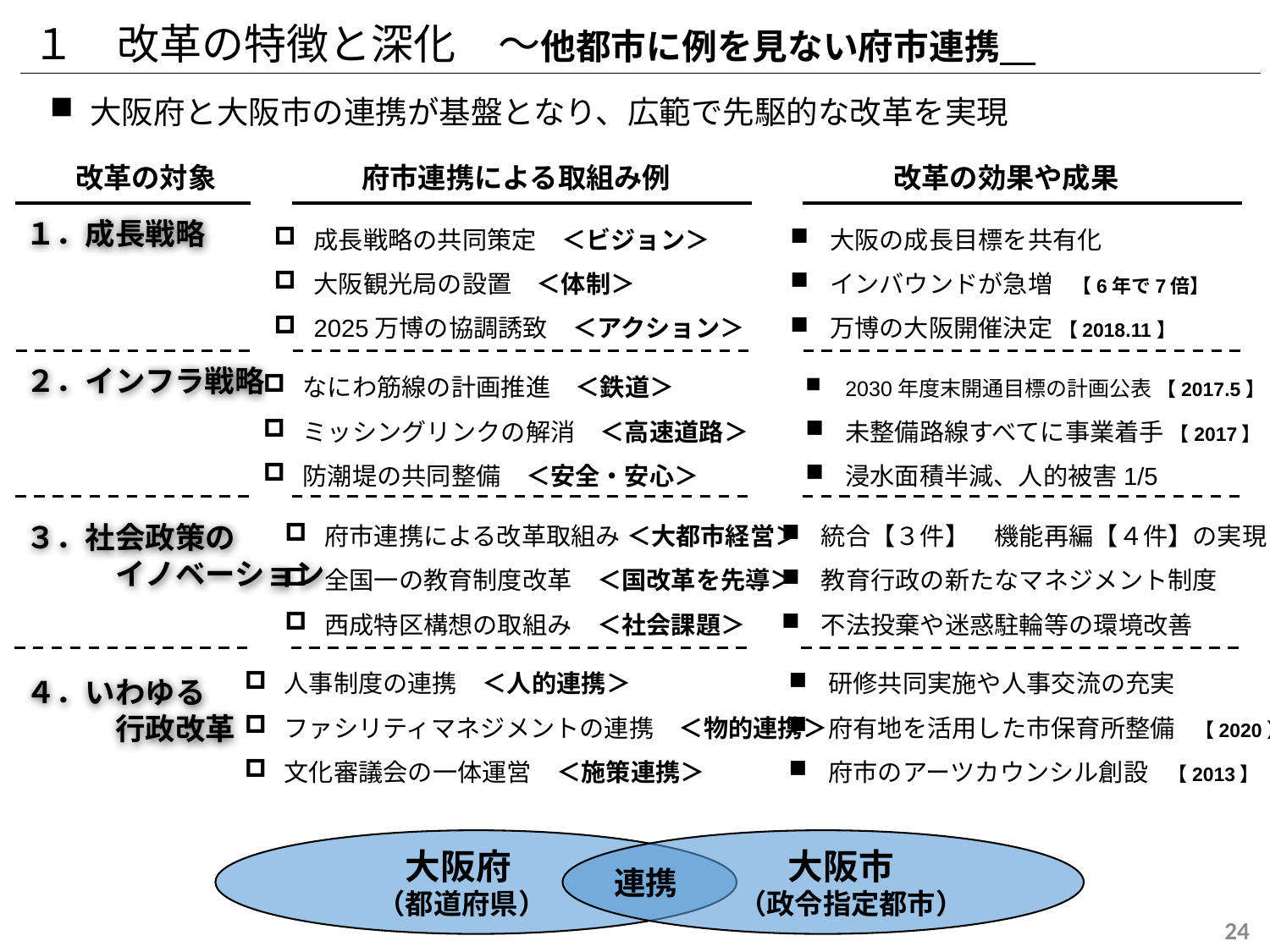

１　改革の特徴と深化　～他都市に例を見ない府市連携
大阪府と大阪市の連携が基盤となり、広範で先駆的な改革を実現
改革の対象
府市連携による取組み例
改革の効果や成果
１．成長戦略
成長戦略の共同策定　＜ビジョン＞
大阪観光局の設置　＜体制＞
2025万博の協調誘致　＜アクション＞
大阪の成長目標を共有化
インバウンドが急増　【6年で7倍】
万博の大阪開催決定 【2018.11】
２．インフラ戦略
なにわ筋線の計画推進　＜鉄道＞
ミッシングリンクの解消　＜高速道路＞
防潮堤の共同整備　＜安全・安心＞
2030年度末開通目標の計画公表 【2017.5】
未整備路線すべてに事業着手 【2017】
浸水面積半減、人的被害1/5
府市連携による改革取組み ＜大都市経営＞
全国一の教育制度改革　＜国改革を先導＞
西成特区構想の取組み　＜社会課題＞
統合【３件】　機能再編【４件】の実現
教育行政の新たなマネジメント制度
不法投棄や迷惑駐輪等の環境改善
３．社会政策の
　　　イノベーション
人事制度の連携　＜人的連携＞
ファシリティマネジメントの連携　＜物的連携＞
文化審議会の一体運営　＜施策連携＞
研修共同実施や人事交流の充実
府有地を活用した市保育所整備　【2020】
府市のアーツカウンシル創設　【2013】
４．いわゆる
　　　行政改革
大阪府
（都道府県）
　大阪市
　　（政令指定都市）
連携
24